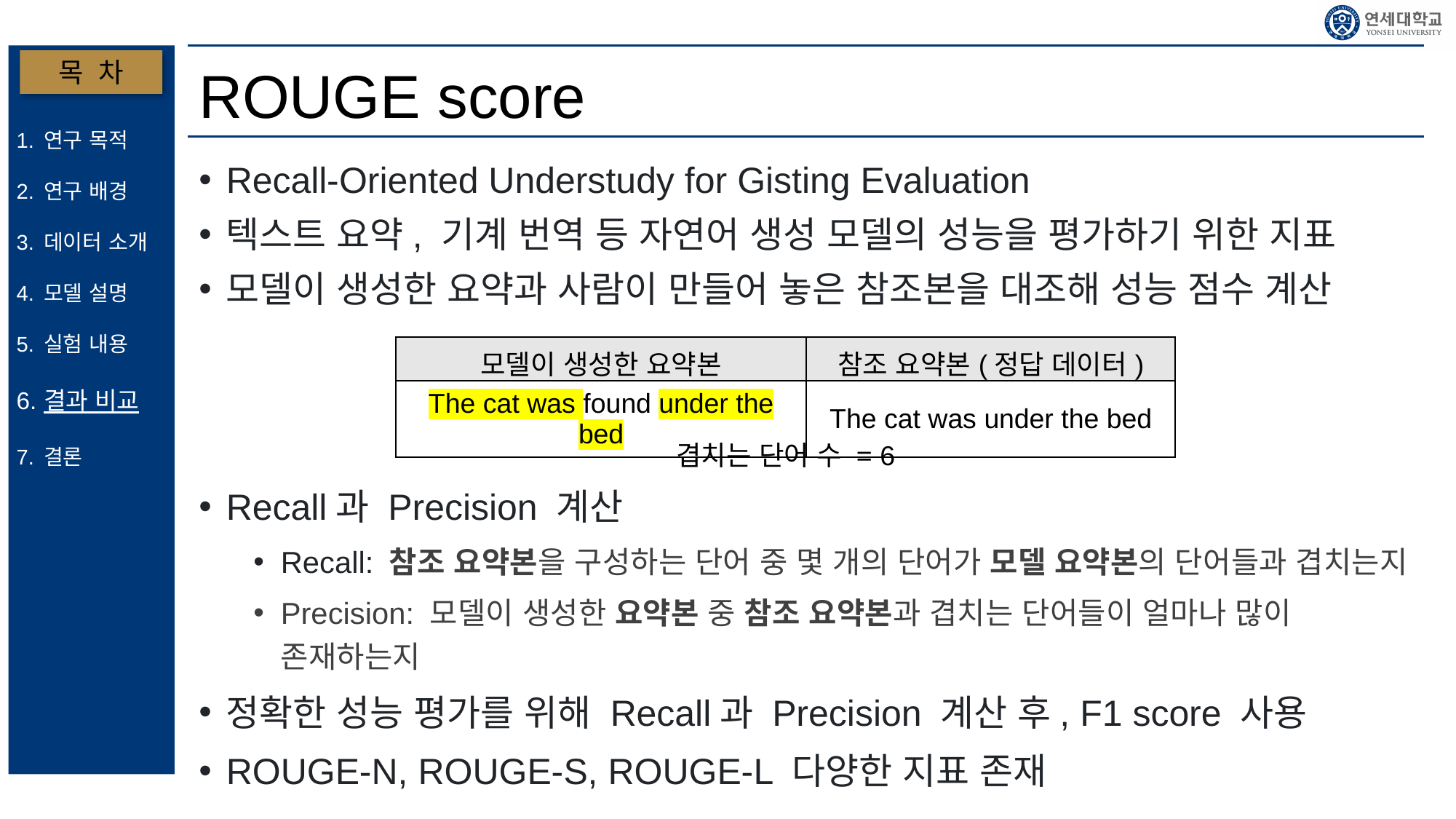

# ROUGE score
목  차
연구 목적

연구 배경

데이터 소개

모델 설명

실험 내용

결과 비교

결론
Recall-Oriented Understudy for Gisting Evaluation
텍스트 요약, 기계 번역 등 자연어 생성 모델의 성능을 평가하기 위한 지표
모델이 생성한 요약과 사람이 만들어 놓은 참조본을 대조해 성능 점수 계산

Recall과 Precision 계산
Recall: 참조 요약본을 구성하는 단어 중 몇 개의 단어가 모델 요약본의 단어들과 겹치는지
Precision: 모델이 생성한 요약본 중 참조 요약본과 겹치는 단어들이 얼마나 많이 존재하는지
정확한 성능 평가를 위해 Recall과 Precision 계산 후, F1 score 사용
ROUGE-N, ROUGE-S, ROUGE-L 다양한 지표 존재
| 모델이 생성한 요약본 | 참조 요약본(정답 데이터) |
| --- | --- |
| The cat was found under the bed | The cat was under the bed |
겹치는 단어 수 = 6